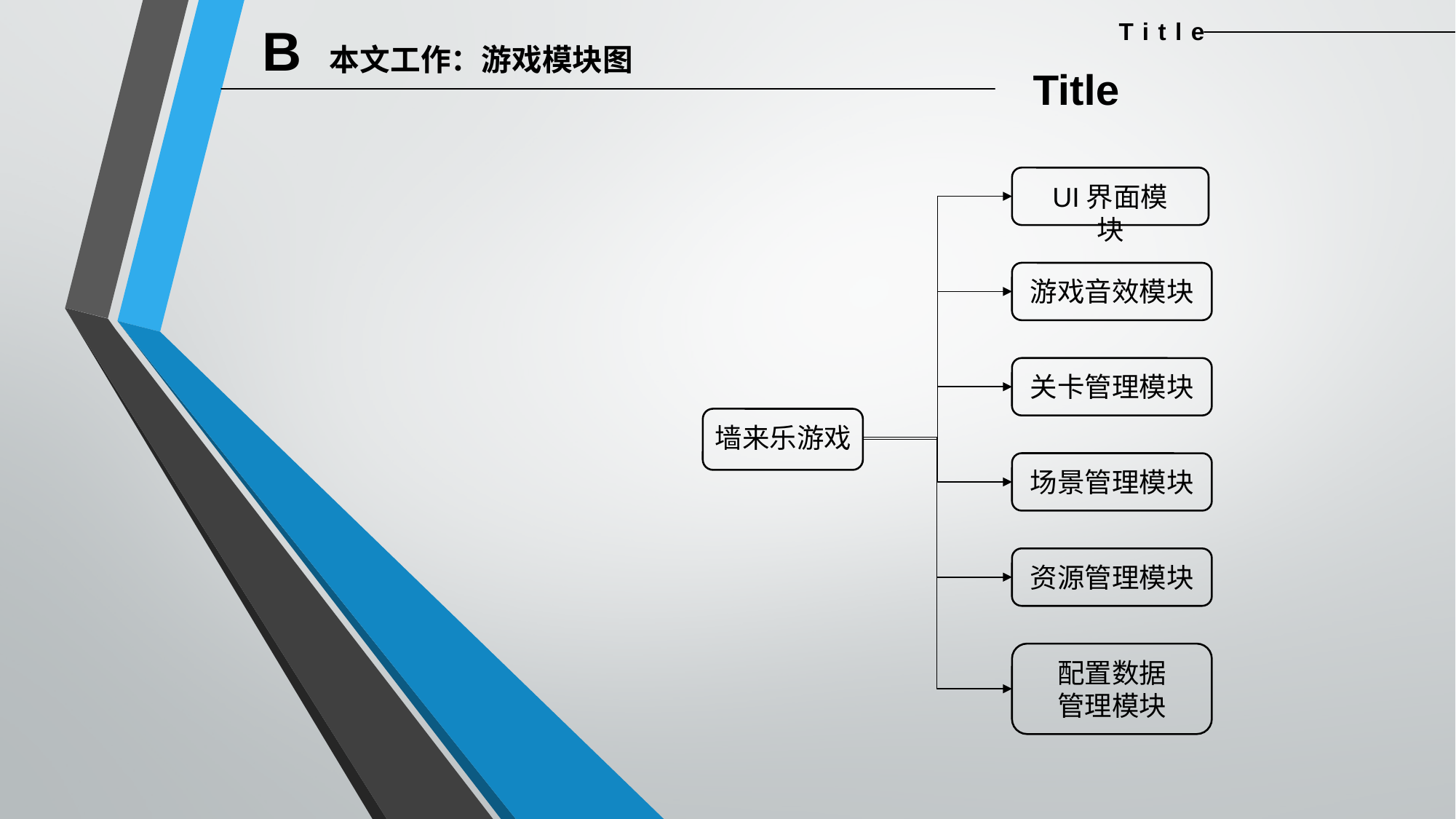

B 本文工作：游戏模块图
Title
Title

UI界面模块

游戏音效模块

关卡管理模块

墙来乐游戏

场景管理模块

资源管理模块

配置数据
管理模块